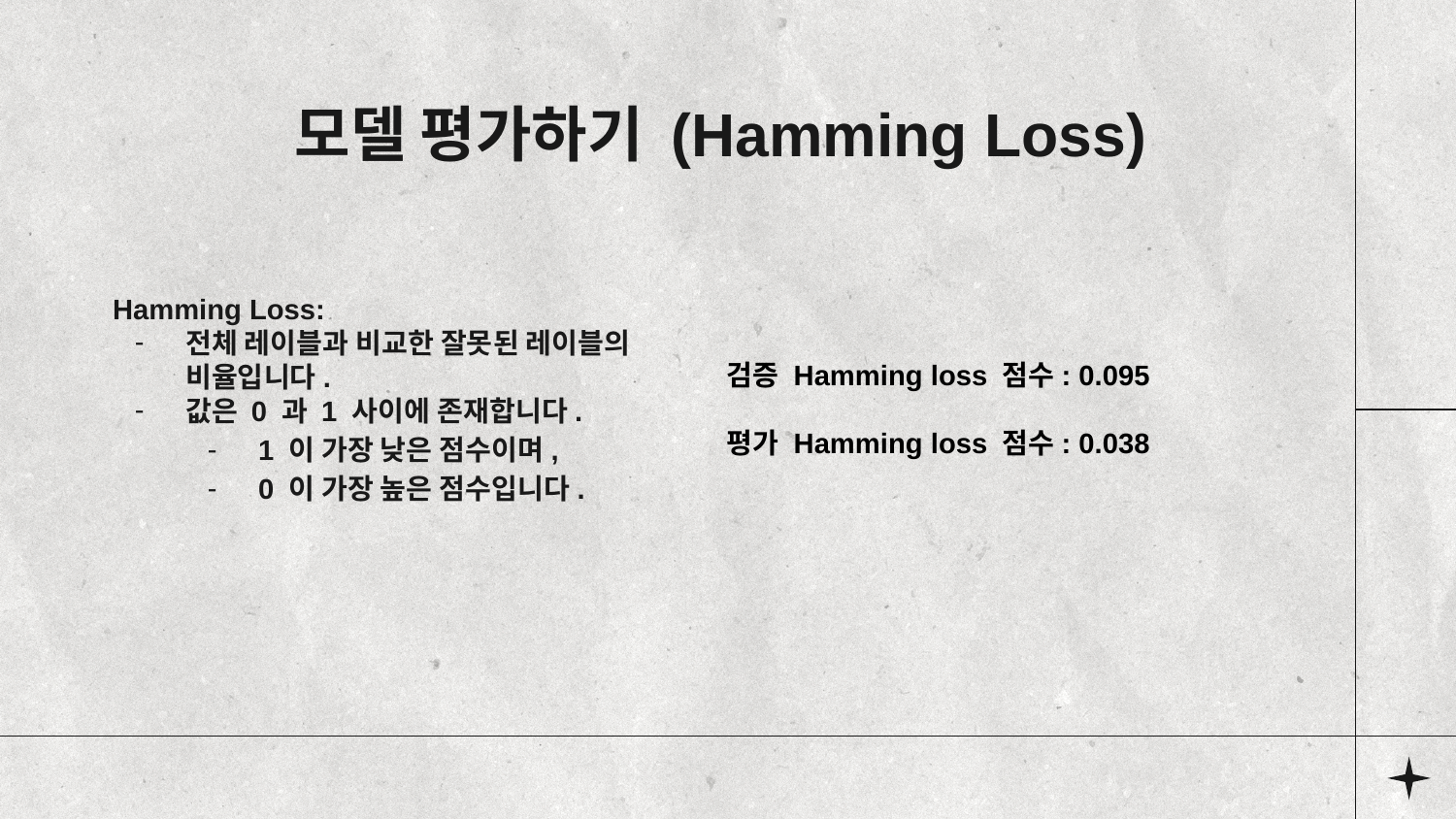

# 모델 평가하기 (Hamming Loss)
Hamming Loss:
전체 레이블과 비교한 잘못된 레이블의 비율입니다.
값은 0 과 1 사이에 존재합니다.
1 이 가장 낮은 점수이며,
0 이 가장 높은 점수입니다.
검증 Hamming loss 점수: 0.095

평가 Hamming loss 점수: 0.038